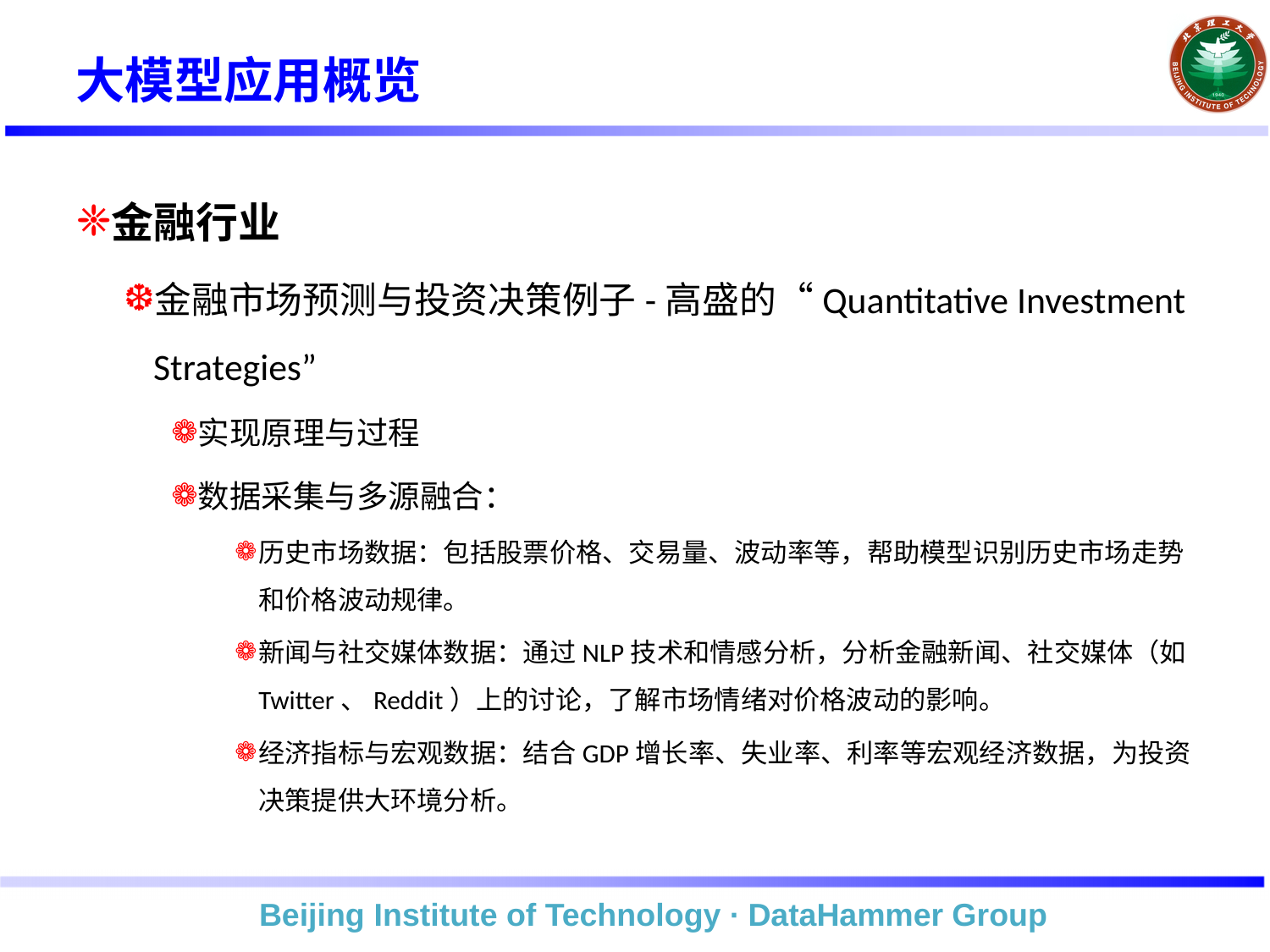

# 大模型应用概览
金融行业
金融市场预测与投资决策例子-高盛的“Quantitative Investment Strategies”
实现原理与过程
数据采集与多源融合：
历史市场数据：包括股票价格、交易量、波动率等，帮助模型识别历史市场走势和价格波动规律。
新闻与社交媒体数据：通过NLP技术和情感分析，分析金融新闻、社交媒体（如Twitter、Reddit）上的讨论，了解市场情绪对价格波动的影响。
经济指标与宏观数据：结合GDP增长率、失业率、利率等宏观经济数据，为投资决策提供大环境分析。